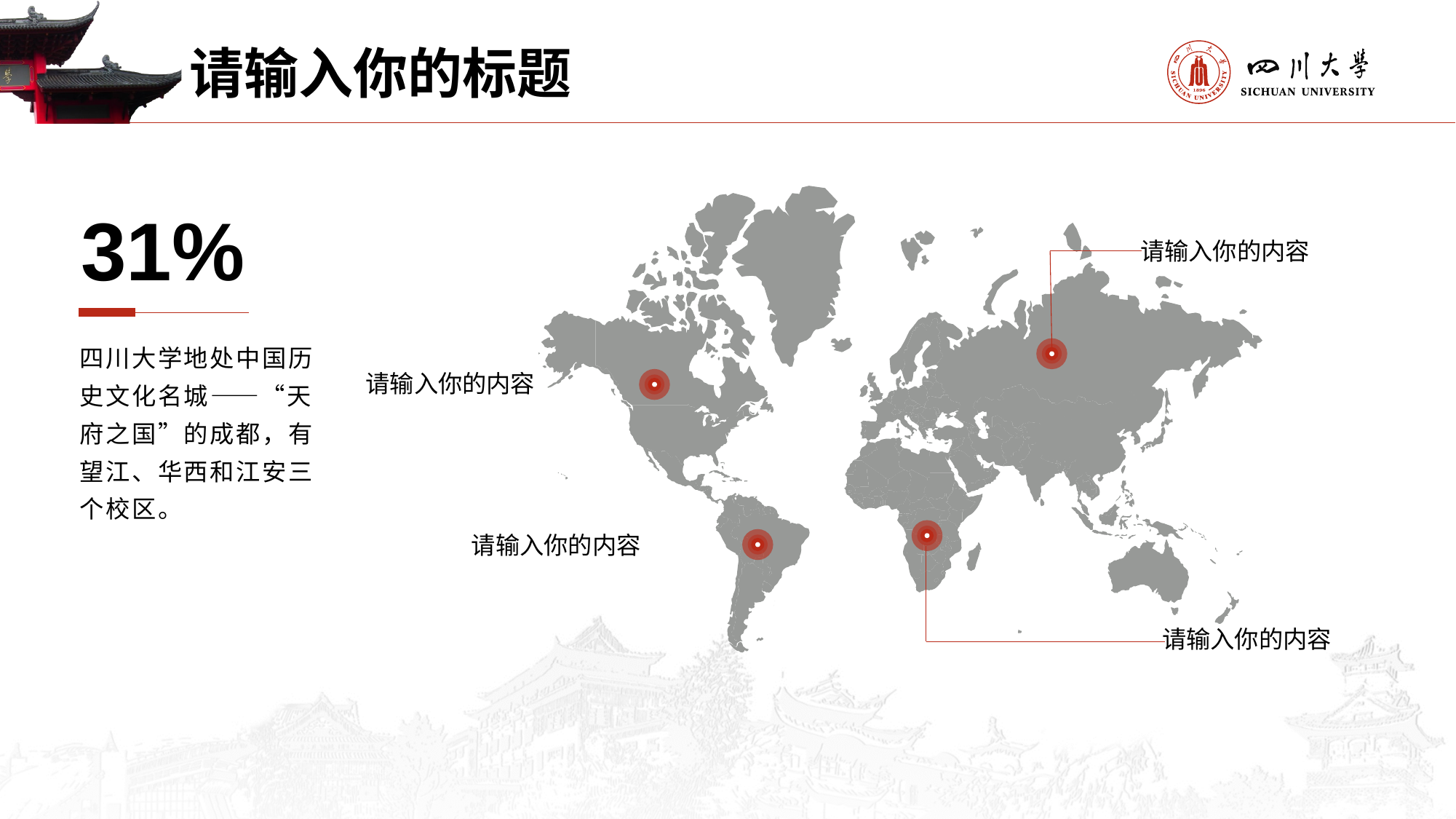

请输入你的标题

31%
请输入你的内容

四川大学地处中国历史文化名城——“天府之国”的成都，有望江、华西和江安三个校区。
请输入你的内容

请输入你的内容
请输入你的内容